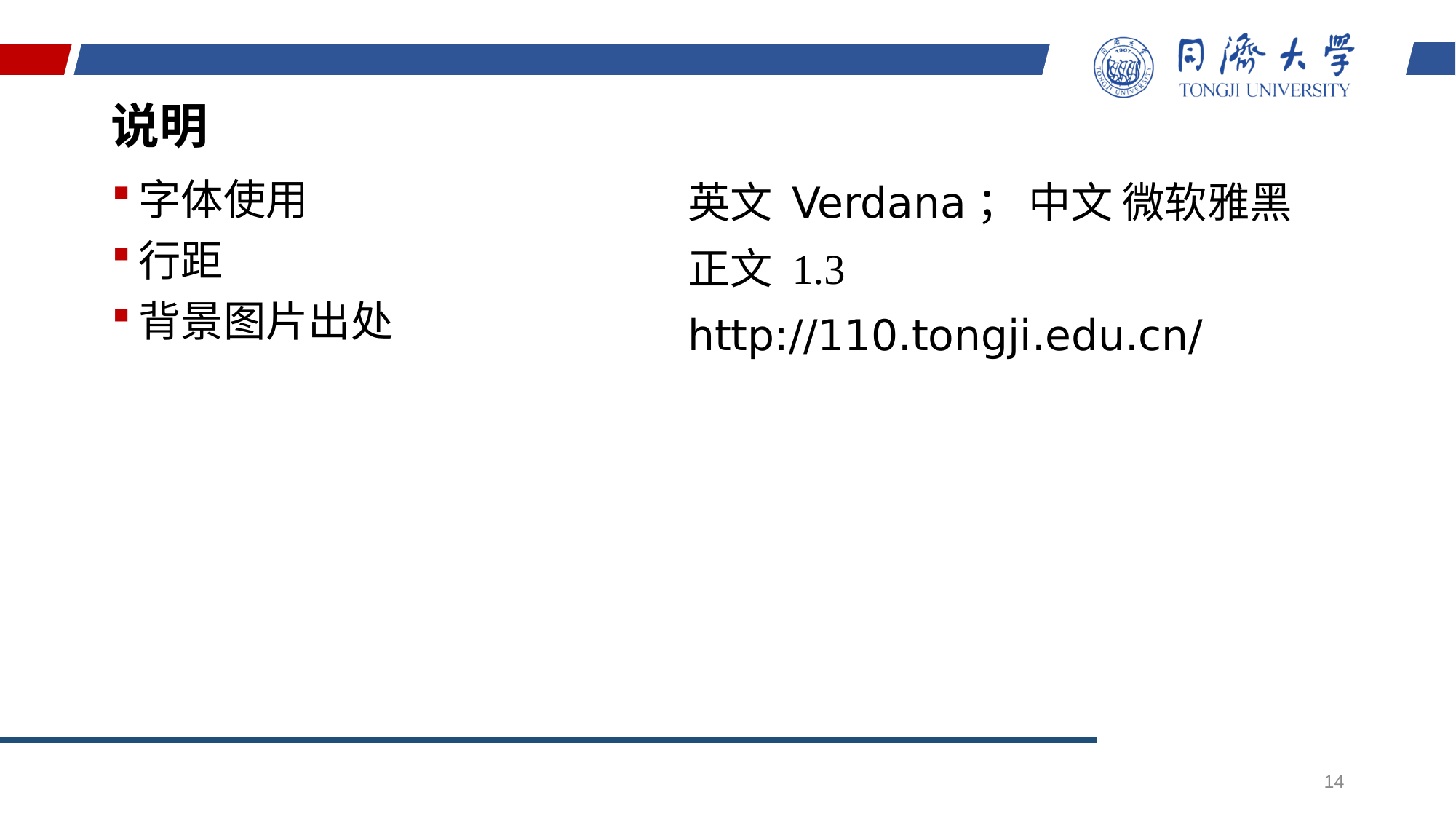

# 说明
英文 Verdana； 中文 微软雅黑
正文 1.3
http://110.tongji.edu.cn/
字体使用
行距
背景图片出处
14